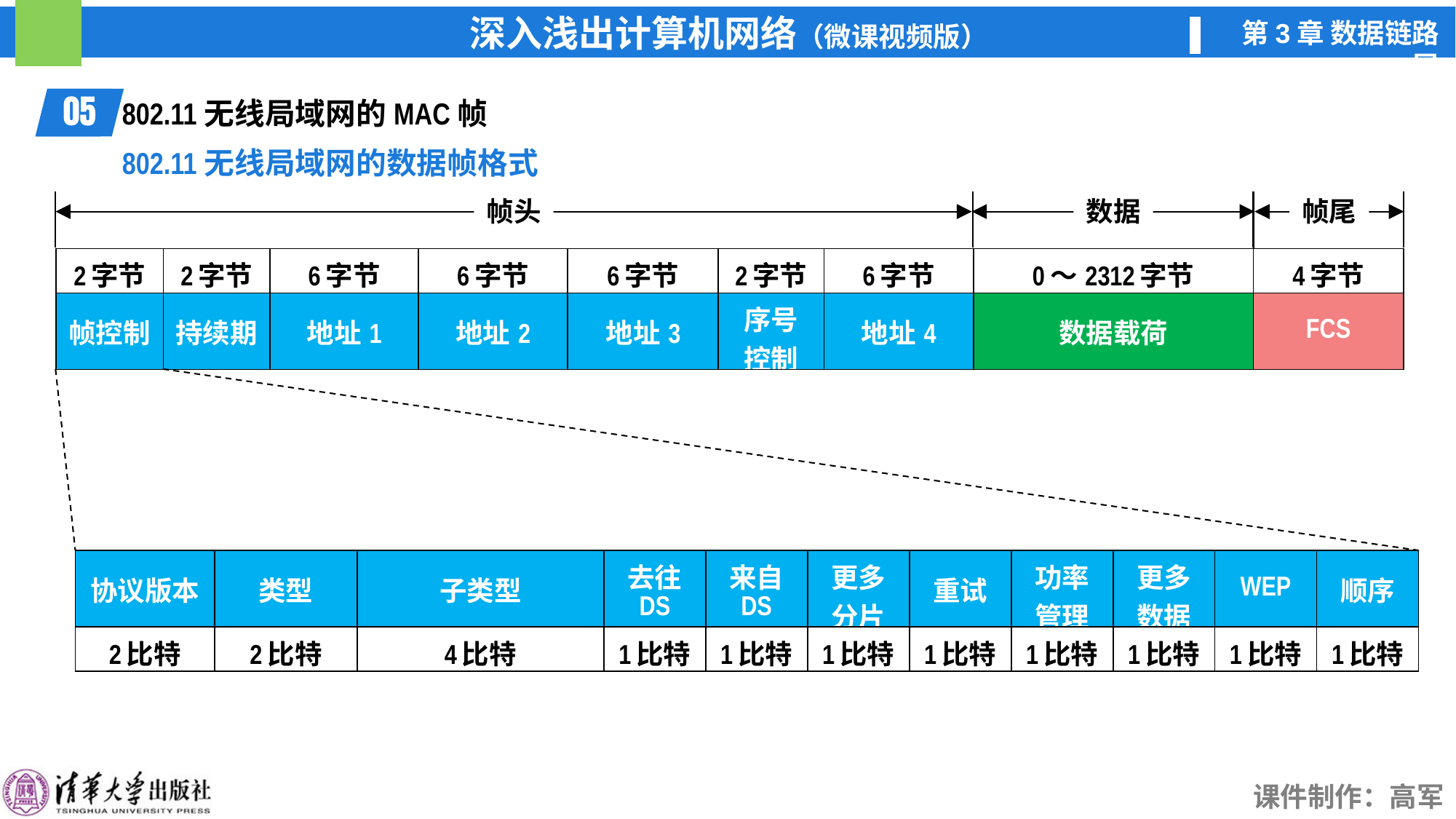

01
802.11无线局域网的MAC帧
05
802.11无线局域网的数据帧格式
帧头
数据
帧尾
| 2字节 | 2字节 | 6字节 | 6字节 | 6字节 | 2字节 | 6字节 | 0～2312字节 | 4字节 |
| --- | --- | --- | --- | --- | --- | --- | --- | --- |
| 帧控制 | 持续期 | 地址1 | 地址2 | 地址3 | 序号 控制 | 地址4 | 数据载荷 | FCS |
| 协议版本 | 类型 | 子类型 | 去往 DS | 来自 DS | 更多 分片 | 重试 | 功率 管理 | 更多 数据 | WEP | 顺序 |
| --- | --- | --- | --- | --- | --- | --- | --- | --- | --- | --- |
| 2比特 | 2比特 | 4比特 | 1比特 | 1比特 | 1比特 | 1比特 | 1比特 | 1比特 | 1比特 | 1比特 |